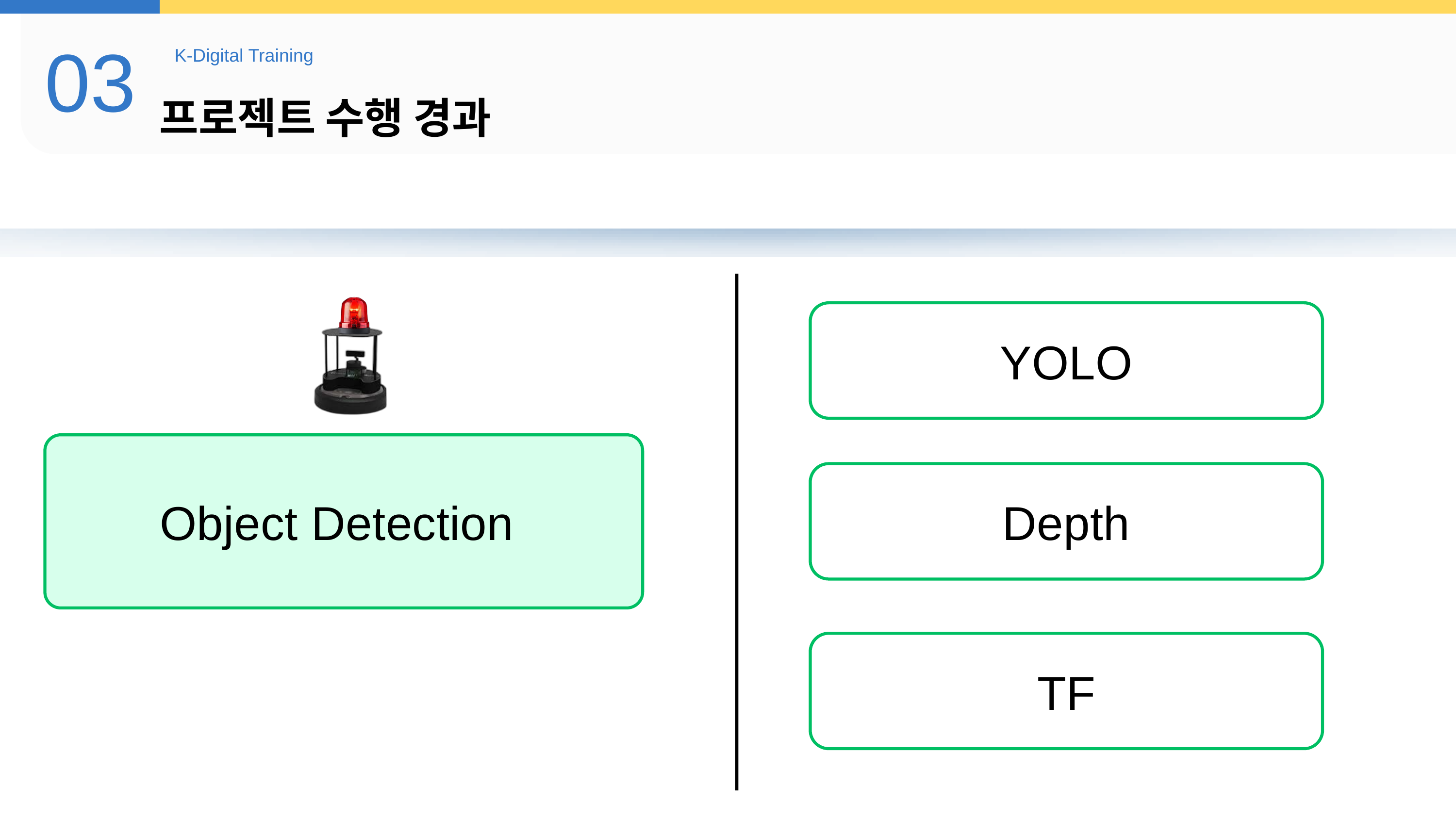

03

K-Digital Training
프로젝트 수행 경과

YOLO

Object Detection

Depth

TF